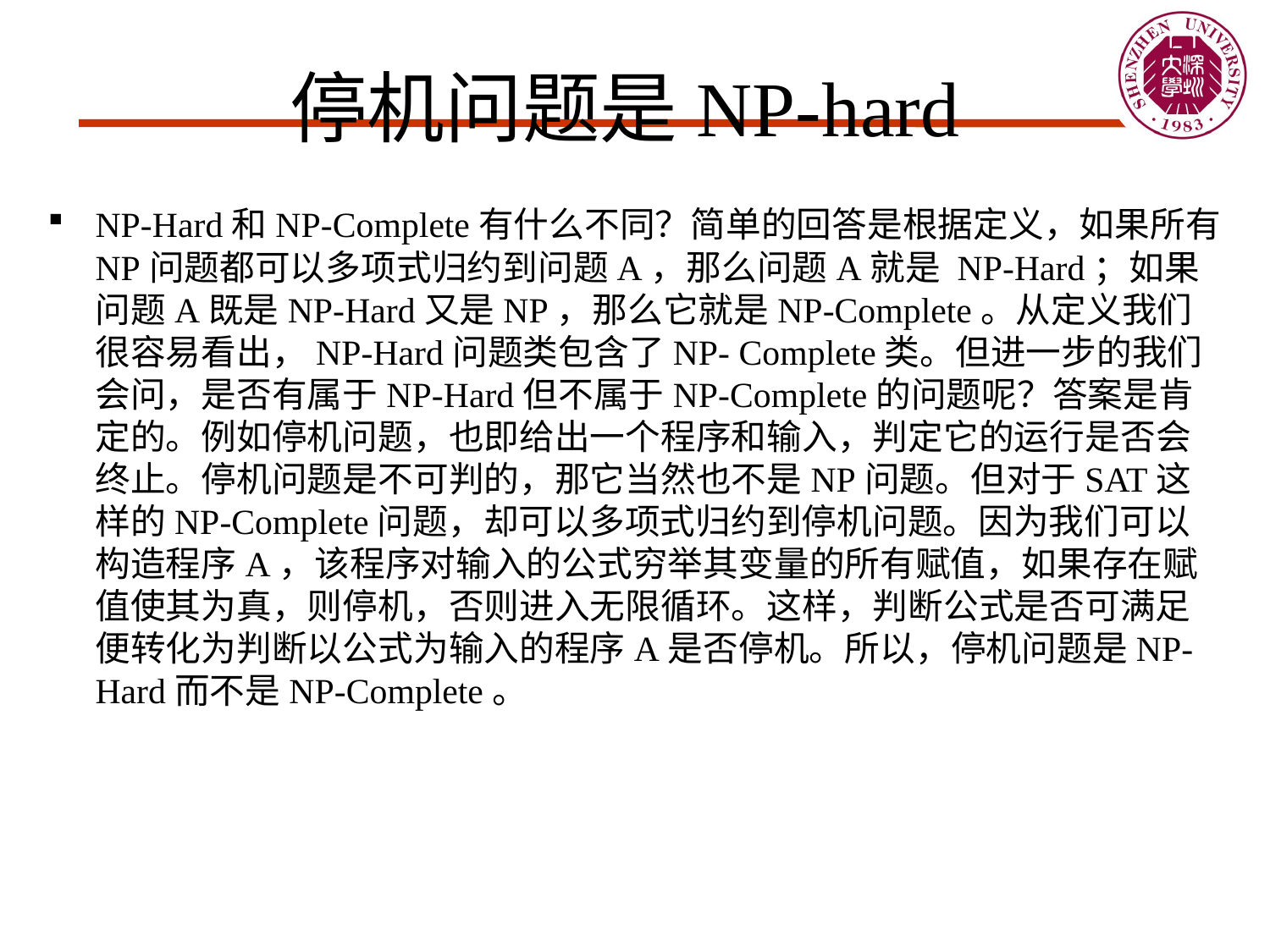

# 停机问题是NP-hard
NP-Hard和NP-Complete有什么不同？简单的回答是根据定义，如果所有NP问题都可以多项式归约到问题A，那么问题A就是 NP-Hard；如果问题A既是NP-Hard又是NP，那么它就是NP-Complete。从定义我们很容易看出，NP-Hard问题类包含了NP- Complete类。但进一步的我们会问，是否有属于NP-Hard但不属于NP-Complete的问题呢？答案是肯定的。例如停机问题，也即给出一个程序和输入，判定它的运行是否会终止。停机问题是不可判的，那它当然也不是NP问题。但对于SAT这样的NP-Complete问题，却可以多项式归约到停机问题。因为我们可以构造程序A，该程序对输入的公式穷举其变量的所有赋值，如果存在赋值使其为真，则停机，否则进入无限循环。这样，判断公式是否可满足便转化为判断以公式为输入的程序A是否停机。所以，停机问题是NP-Hard而不是NP-Complete。